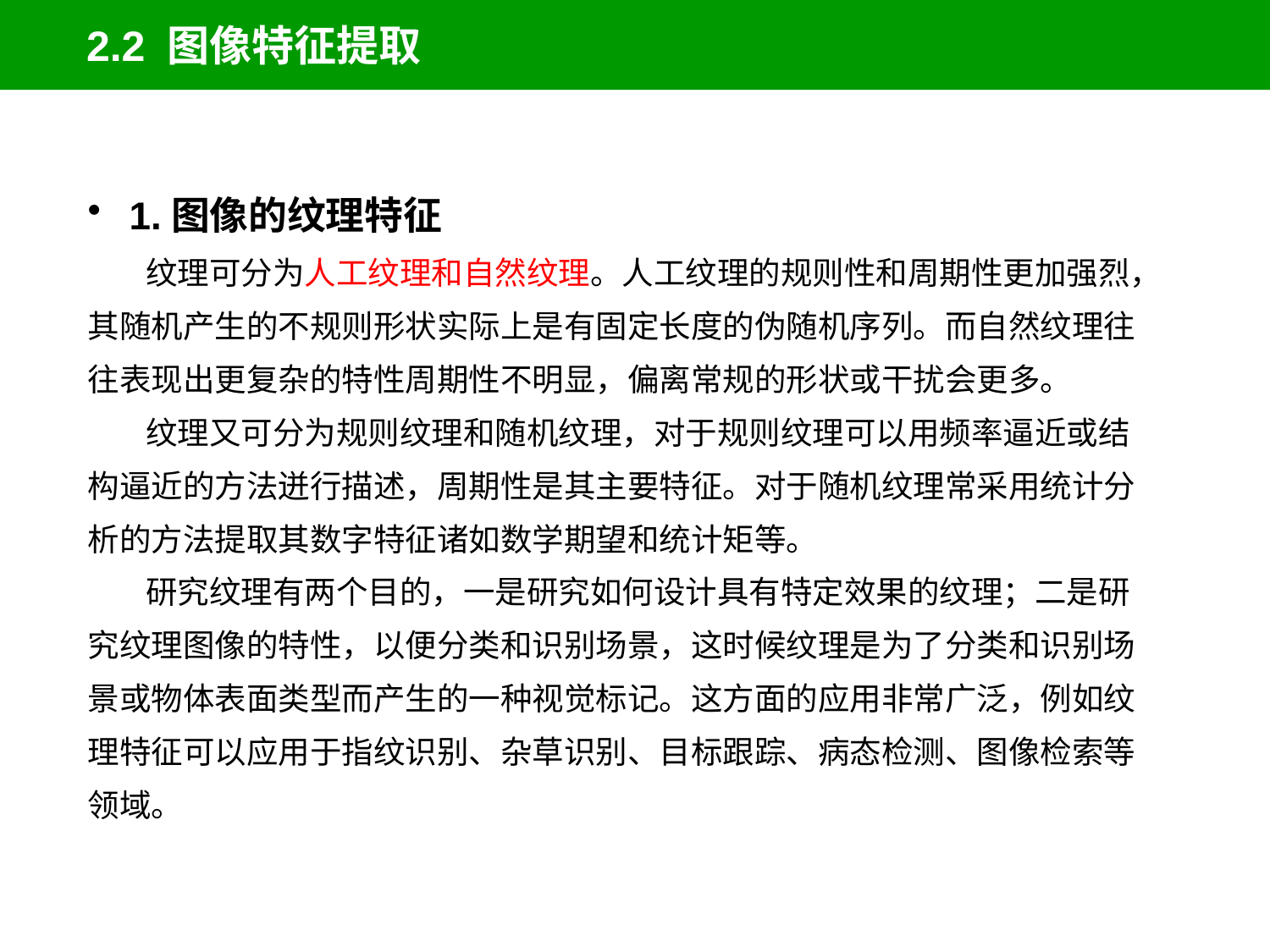

# 2.2 图像特征提取
1.图像的纹理特征
       纹理可分为人工纹理和自然纹理。人工纹理的规则性和周期性更加强烈，
其随机产生的不规则形状实际上是有固定长度的伪随机序列。而自然纹理往往表现出更复杂的特性周期性不明显，偏离常规的形状或干扰会更多。
       纹理又可分为规则纹理和随机纹理，对于规则纹理可以用频率逼近或结构逼近的方法迸行描述，周期性是其主要特征。对于随机纹理常采用统计分析的方法提取其数字特征诸如数学期望和统计矩等。
       研究纹理有两个目的，一是研究如何设计具有特定效果的纹理；二是研究纹理图像的特性，以便分类和识别场景，这时候纹理是为了分类和识别场景或物体表面类型而产生的一种视觉标记。这方面的应用非常广泛，例如纹理特征可以应用于指纹识别、杂草识别、目标跟踪、病态检测、图像检索等领域。